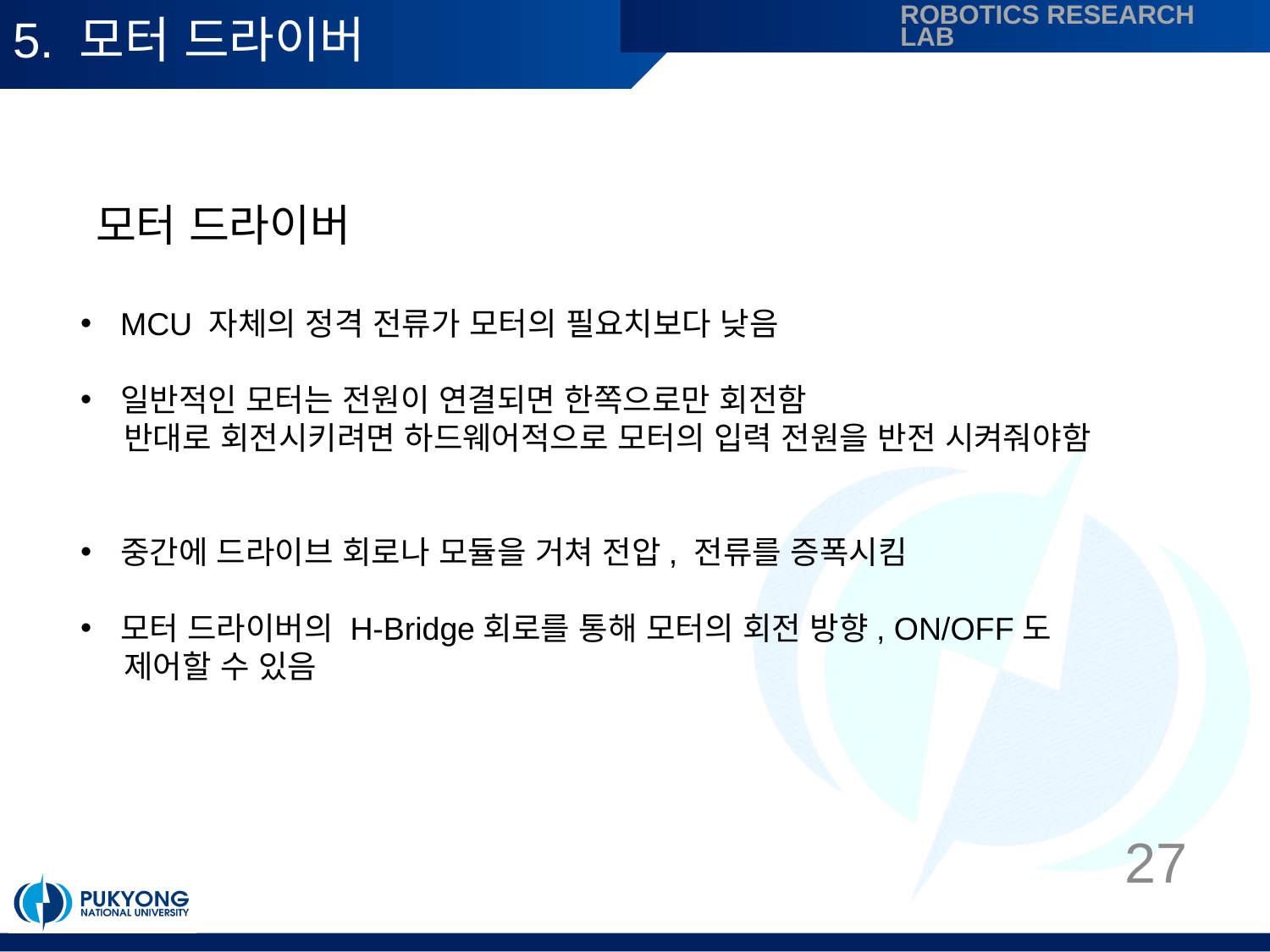

# 5. 모터 드라이버
모터 드라이버
MCU 자체의 정격 전류가 모터의 필요치보다 낮음

일반적인 모터는 전원이 연결되면 한쪽으로만 회전함
    반대로 회전시키려면 하드웨어적으로 모터의 입력 전원을 반전 시켜줘야함

중간에 드라이브 회로나 모듈을 거쳐 전압, 전류를 증폭시킴

모터 드라이버의 H-Bridge회로를 통해 모터의 회전 방향, ON/OFF도
    제어할 수 있음
27